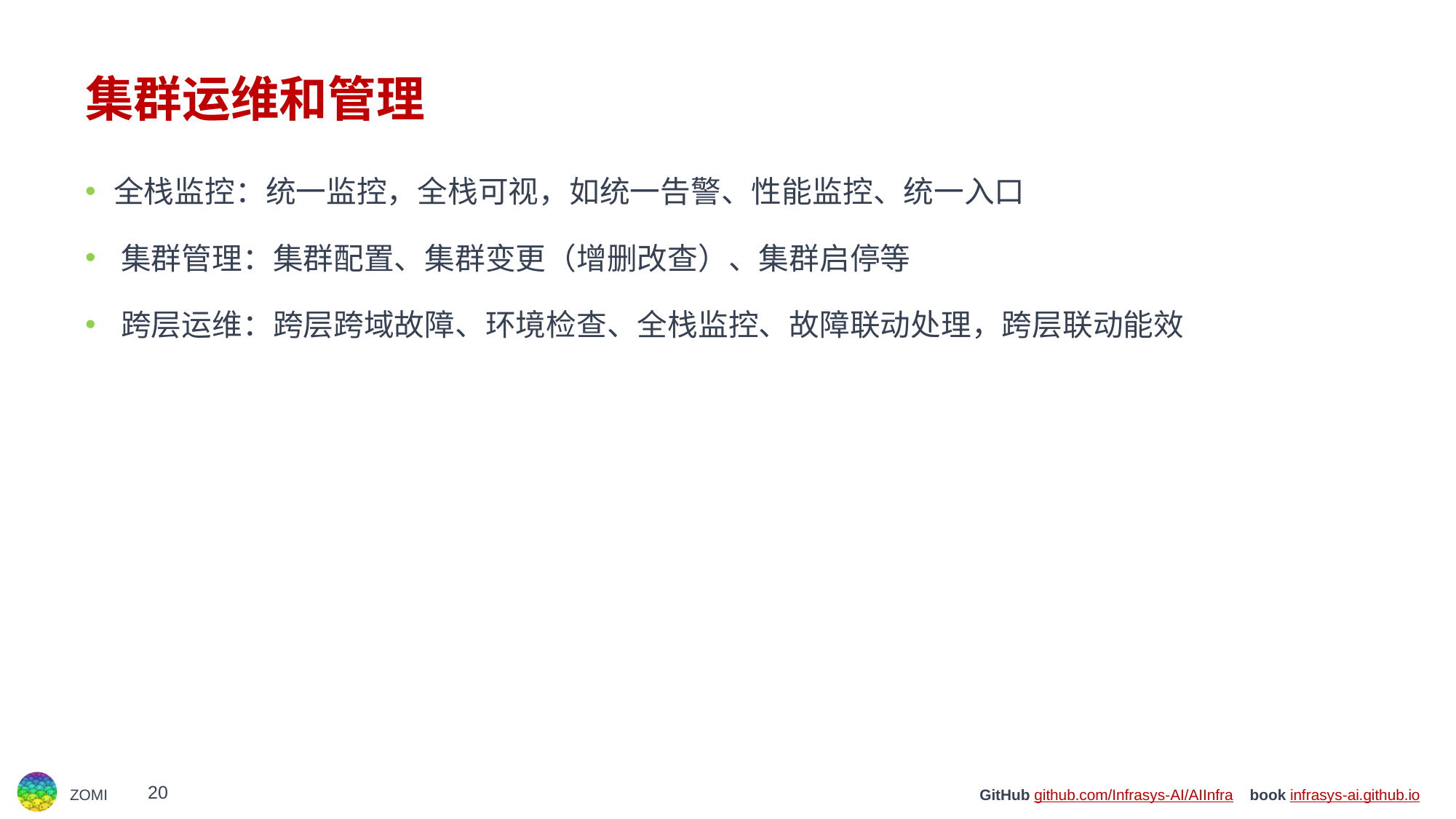

# 集群运维和管理
全栈监控：统一监控，全栈可视，如统一告警、性能监控、统一入口
﻿集群管理：集群配置、集群变更（增删改查）、集群启停等
﻿跨层运维：跨层跨域故障、环境检查、全栈监控、故障联动处理，跨层联动能效